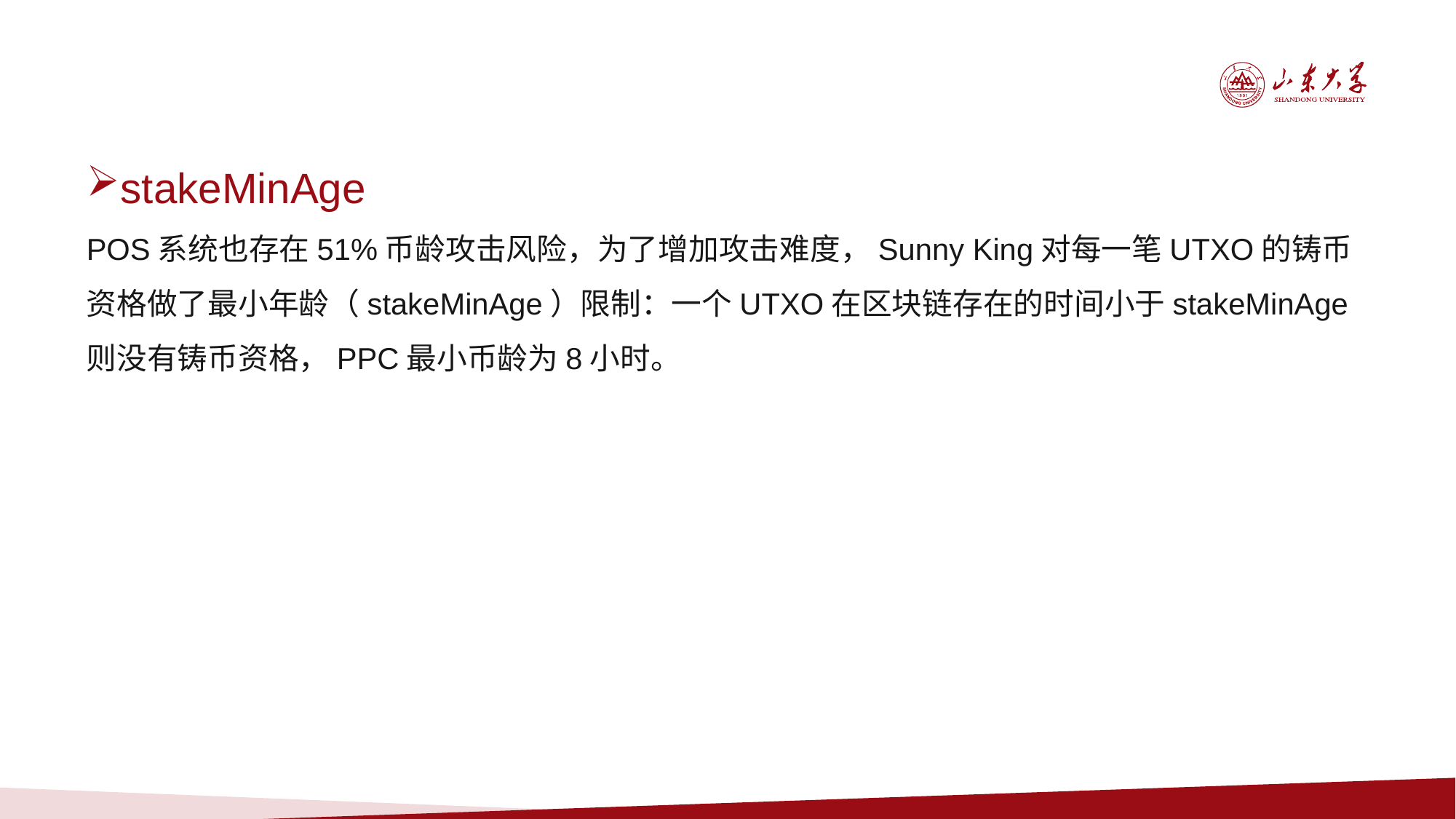

stakeMinAge
POS系统也存在51%币龄攻击风险，为了增加攻击难度，Sunny King对每一笔UTXO的铸币资格做了最小年龄（stakeMinAge）限制：一个UTXO在区块链存在的时间小于stakeMinAge则没有铸币资格，PPC最小币龄为8小时。